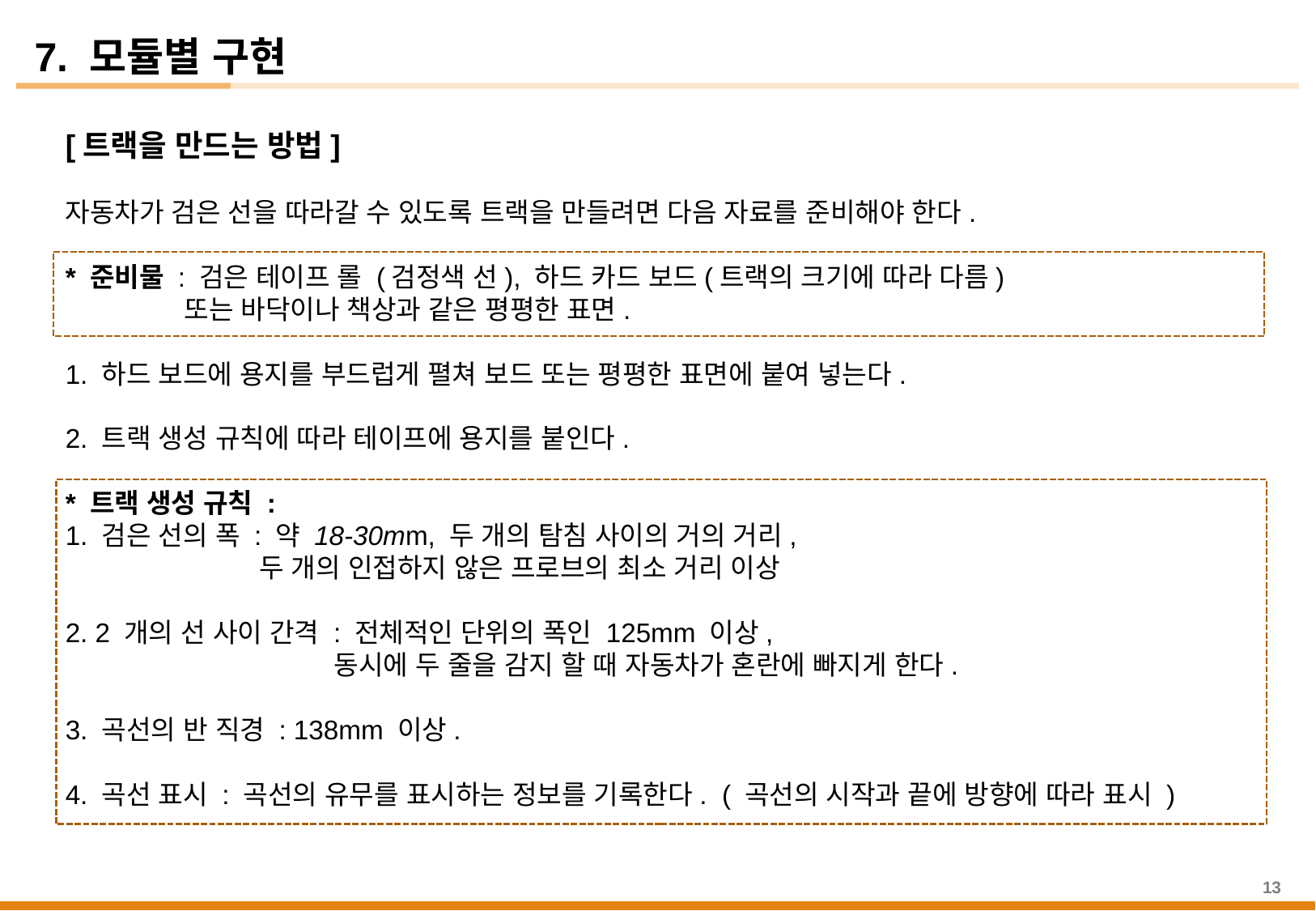

7. 모듈별 구현
[트랙을 만드는 방법]

자동차가 검은 선을 따라갈 수 있도록 트랙을 만들려면 다음 자료를 준비해야 한다.

* 준비물 : 검은 테이프 롤 (검정색 선), 하드 카드 보드(트랙의 크기에 따라 다름)
               또는 바닥이나 책상과 같은 평평한 표면.

1. 하드 보드에 용지를 부드럽게 펼쳐 보드 또는 평평한 표면에 붙여 넣는다.

2. 트랙 생성 규칙에 따라 테이프에 용지를 붙인다.

* 트랙 생성 규칙 :
1. 검은 선의 폭 : 약 18-30mm, 두 개의 탐침 사이의 거의 거리,
                         두 개의 인접하지 않은 프로브의 최소 거리 이상

2. 2 개의 선 사이 간격 : 전체적인 단위의 폭인 125mm 이상,
                                   동시에 두 줄을 감지 할 때 자동차가 혼란에 빠지게 한다.

3. 곡선의 반 직경 : 138mm 이상.

4. 곡선 표시 : 곡선의 유무를 표시하는 정보를 기록한다.  ( 곡선의 시작과 끝에 방향에 따라 표시 )

13